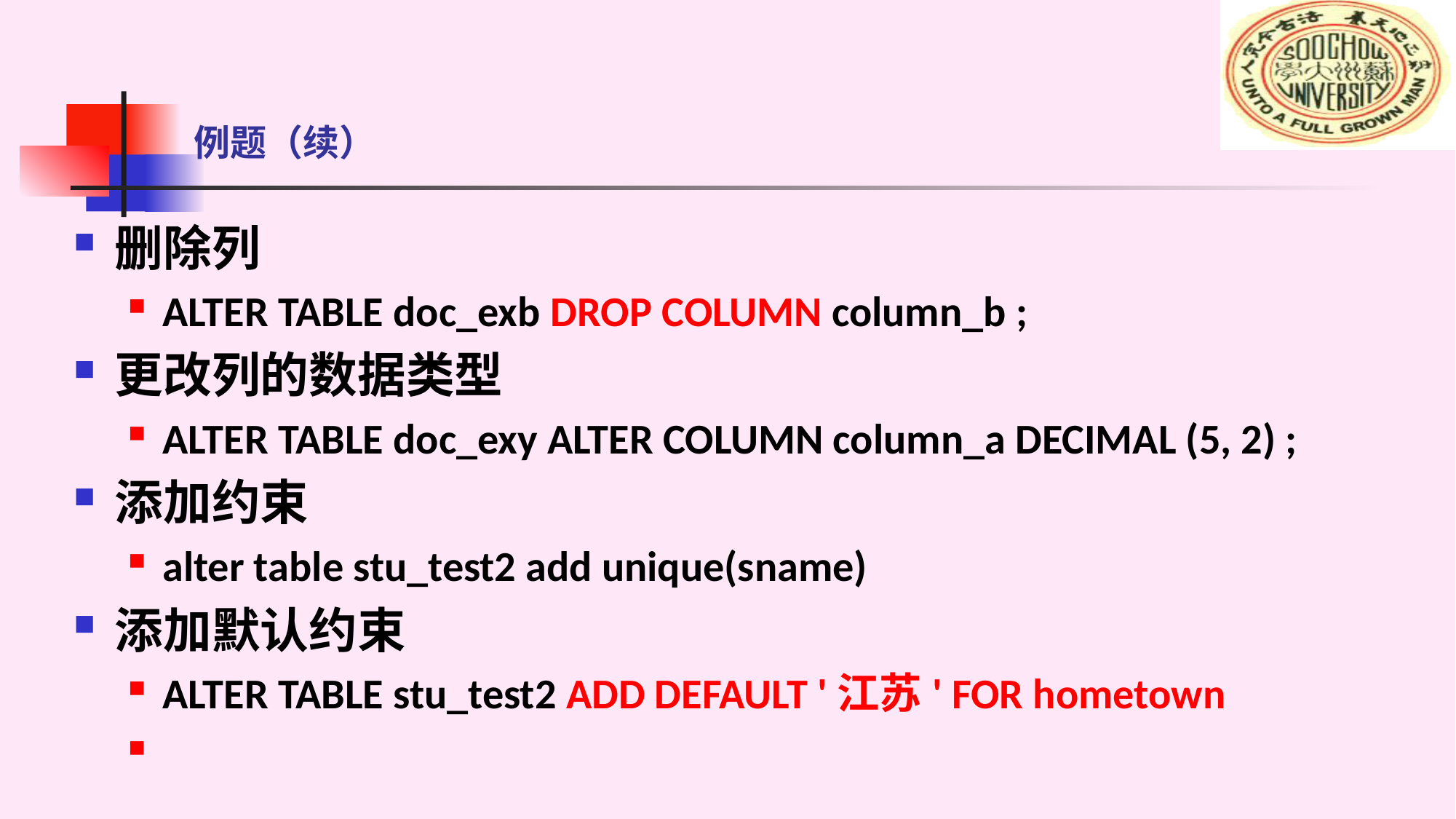

# 例题（续）
删除列
ALTER TABLE doc_exb DROP COLUMN column_b ;
更改列的数据类型
ALTER TABLE doc_exy ALTER COLUMN column_a DECIMAL (5, 2) ;
添加约束
alter table stu_test2 add unique(sname)
添加默认约束
ALTER TABLE stu_test2 ADD DEFAULT '江苏' FOR hometown